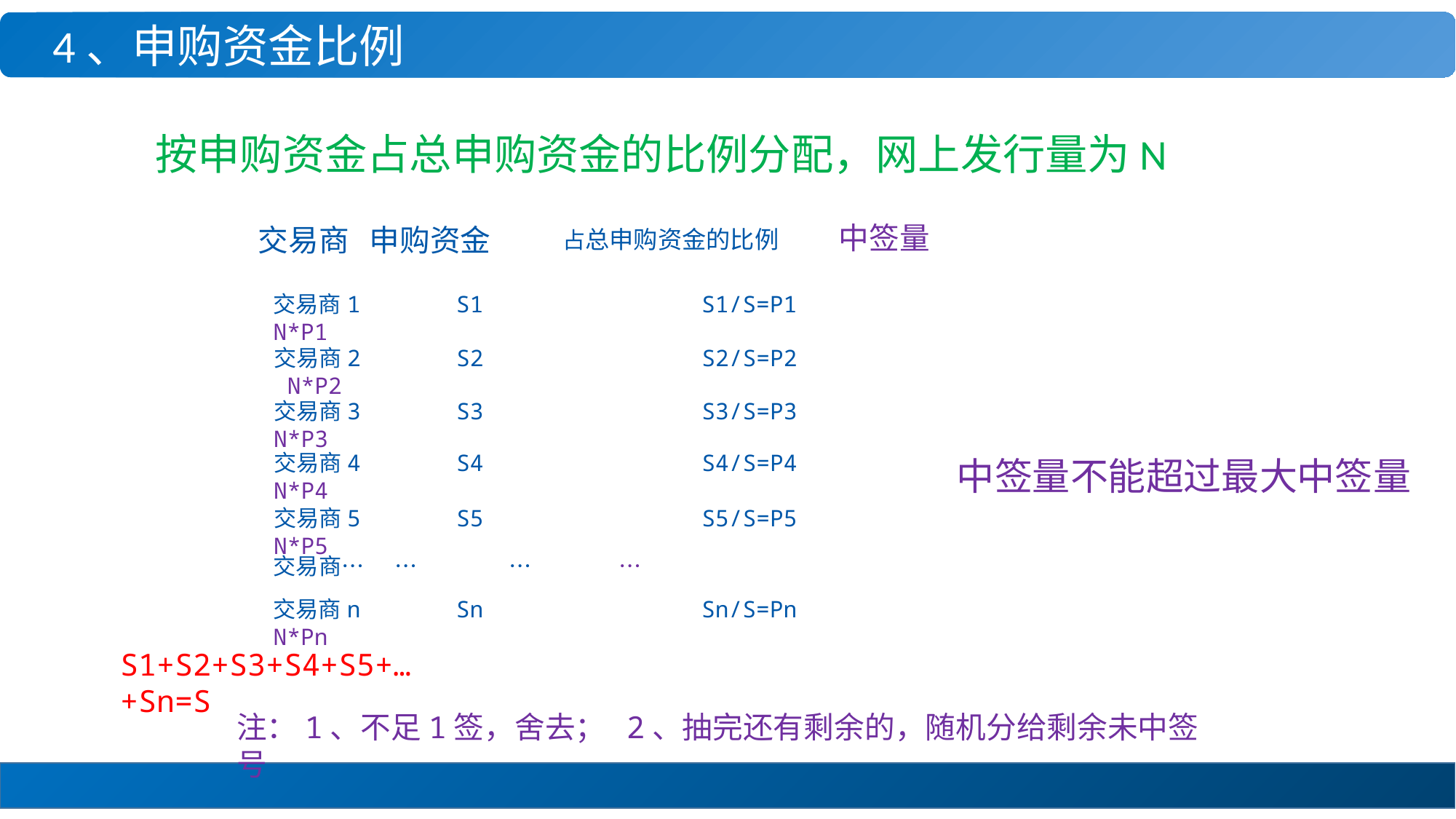

4、申购资金比例

按申购资金占总申购资金的比例分配，网上发行量为N
中签量
交易商   申购资金
占总申购资金的比例
交易商1       S1                S1/S=P1             N*P1
交易商2       S2                S2/S=P2             N*P2
交易商3       S3                S3/S=P3             N*P3
交易商4       S4                S4/S=P4             N*P4
中签量不能超过最大中签量
交易商5       S5                S5/S=P5             N*P5
交易商…      …                  …                 …
交易商n       Sn                Sn/S=Pn             N*Pn
S1+S2+S3+S4+S5+…+Sn=S
注：1、不足1签，舍去；  2、抽完还有剩余的，随机分给剩余未中签号